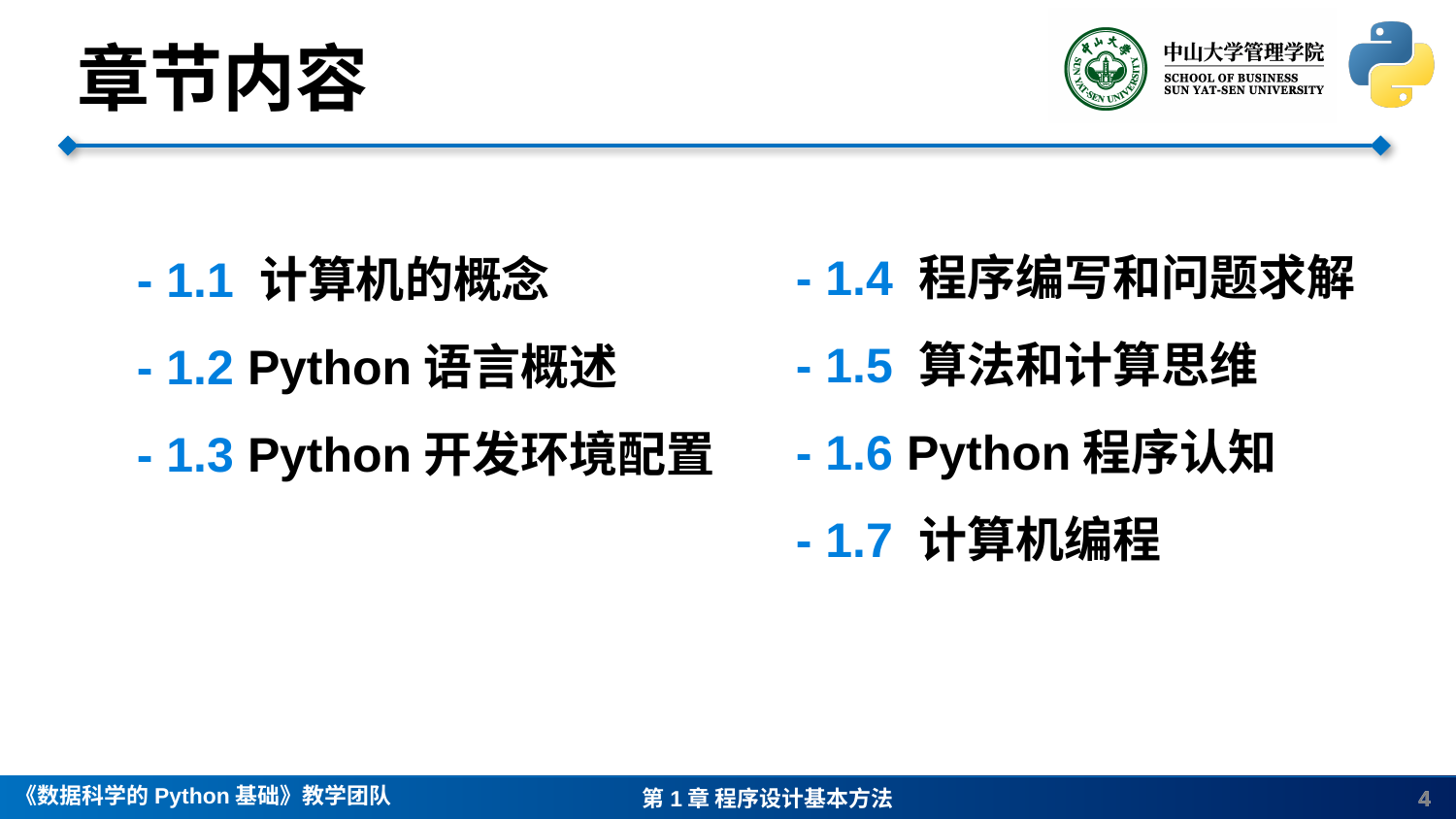

章节内容
         - 1.4 程序编写和问题求解
         - 1.5 算法和计算思维
         - 1.6 Python程序认知
         - 1.7 计算机编程
         - 1.1 计算机的概念
         - 1.2 Python语言概述
         - 1.3 Python开发环境配置
4